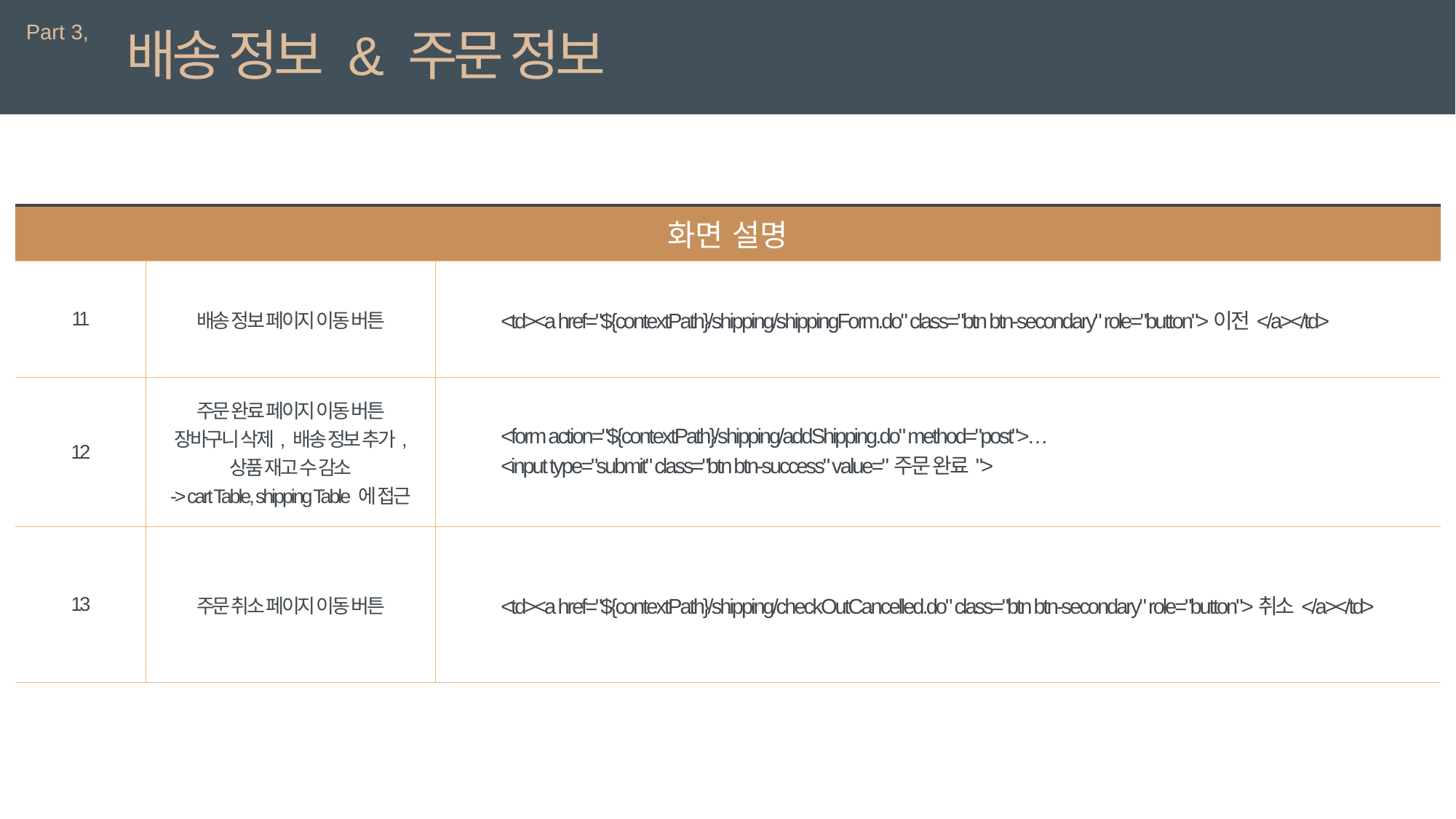

Part 3,
배송 정보 & 주문 정보
| 화면 설명 |  | 상세 설명 |
| --- | --- | --- |
| 11 | 배송 정보 페이지 이동 버튼 | <td><a href="${contextPath}/shipping/shippingForm.do" class="btn btn-secondary" role="button">이전</a></td> |
| 12 | 주문 완료 페이지 이동 버튼 장바구니 삭제, 배송 정보 추가, 상품 재고 수 감소 -> cart Table, shipping Table 에 접근 | <form action="${contextPath}/shipping/addShipping.do" method="post">… <input type="submit" class="btn btn-success" value="주문 완료"> |
| 13 | 주문 취소 페이지 이동 버튼 | <td><a href="${contextPath}/shipping/checkOutCancelled.do" class="btn btn-secondary" role="button">취소</a></td> |